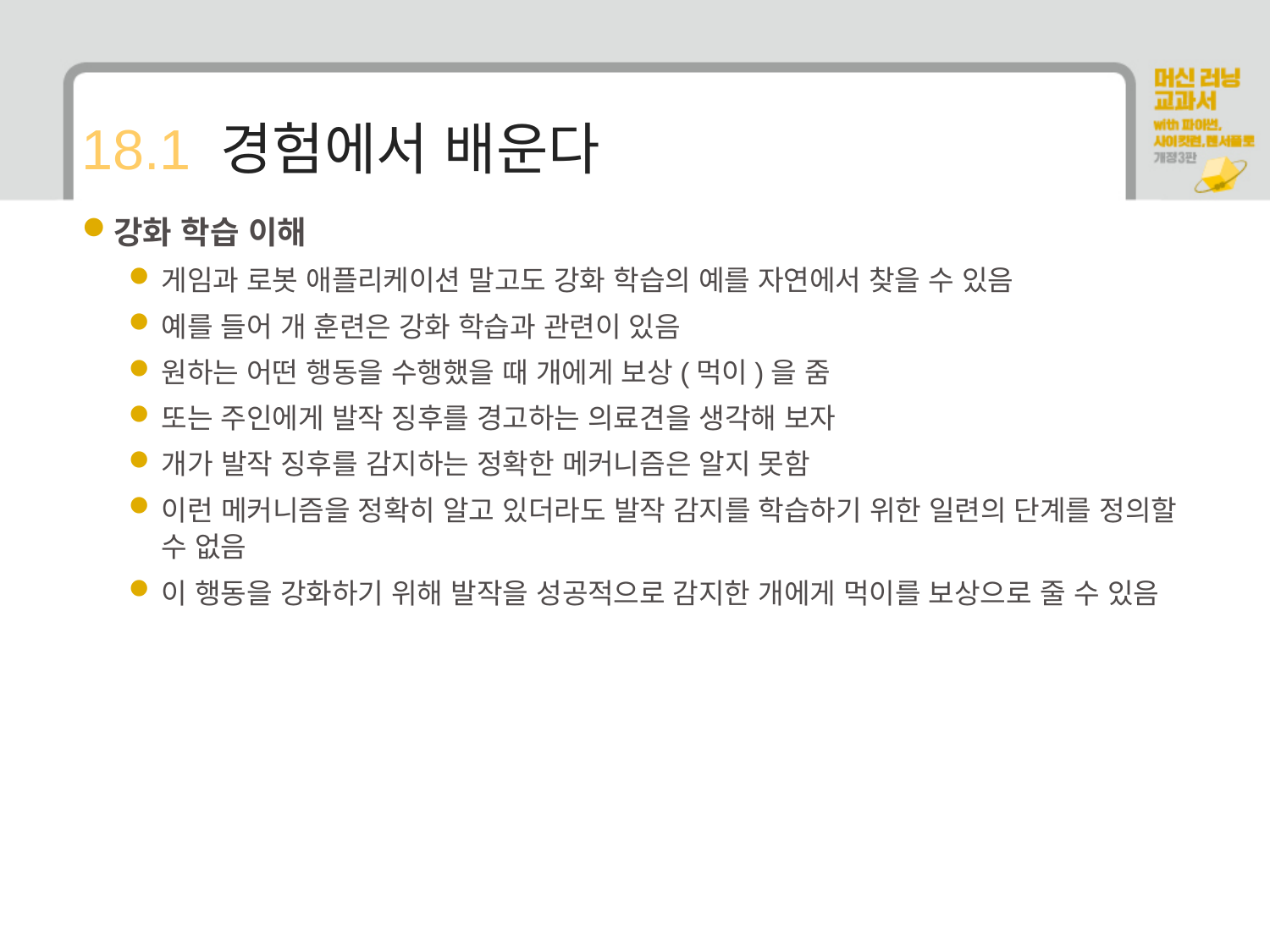

# 18.1 경험에서 배운다
강화 학습 이해
게임과 로봇 애플리케이션 말고도 강화 학습의 예를 자연에서 찾을 수 있음
예를 들어 개 훈련은 강화 학습과 관련이 있음
원하는 어떤 행동을 수행했을 때 개에게 보상(먹이)을 줌
또는 주인에게 발작 징후를 경고하는 의료견을 생각해 보자
개가 발작 징후를 감지하는 정확한 메커니즘은 알지 못함
이런 메커니즘을 정확히 알고 있더라도 발작 감지를 학습하기 위한 일련의 단계를 정의할 수 없음
이 행동을 강화하기 위해 발작을 성공적으로 감지한 개에게 먹이를 보상으로 줄 수 있음